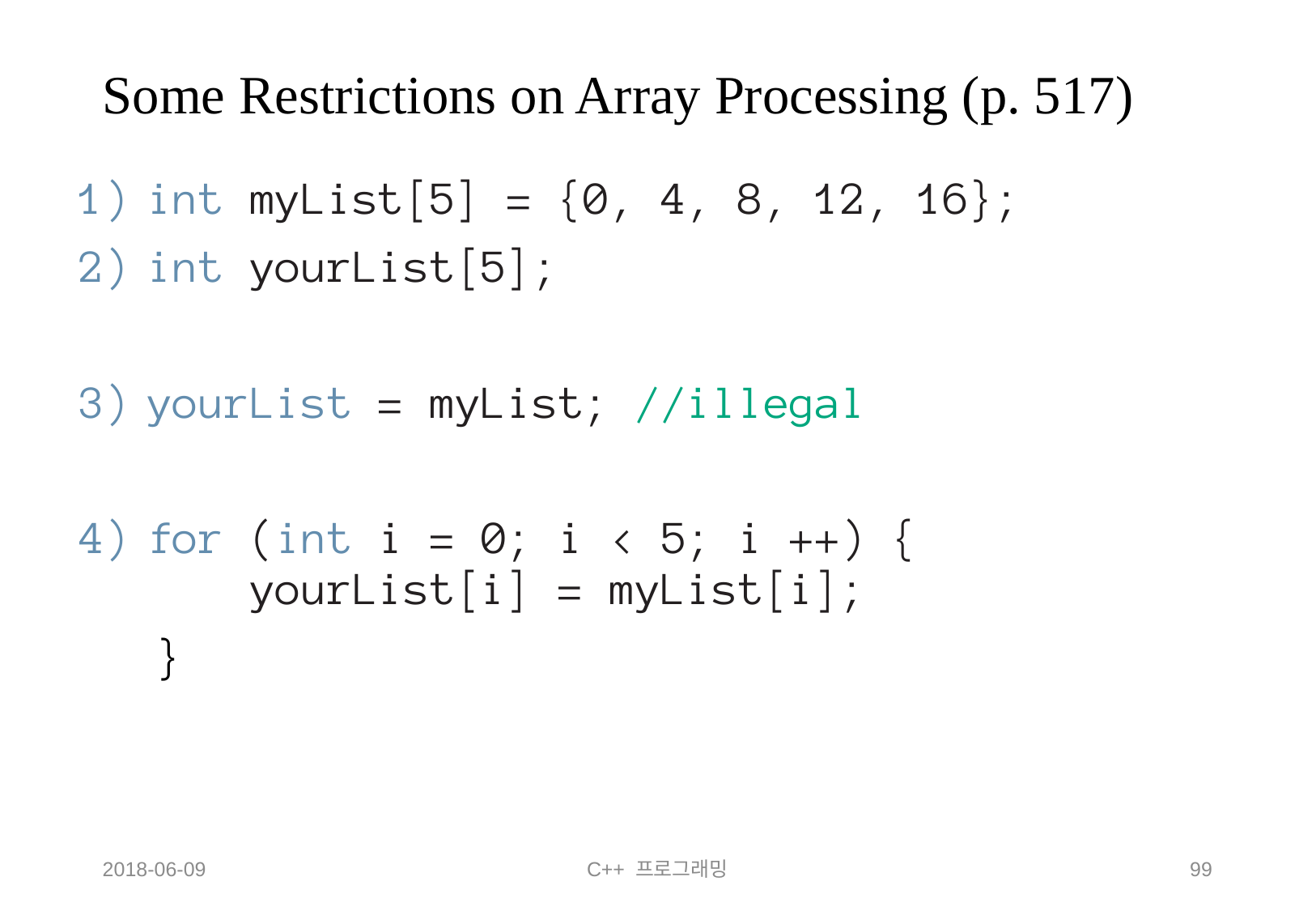

# Some Restrictions on Array Processing (p. 517)
int myList[5] = {0, 4, 8, 12, 16};
int yourList[5];

yourList = myList; //illegal

for (int i = 0; i < 5; i ++) {
    yourList[i] = myList[i];
   }
2018-06-09
C++ 프로그래밍
99